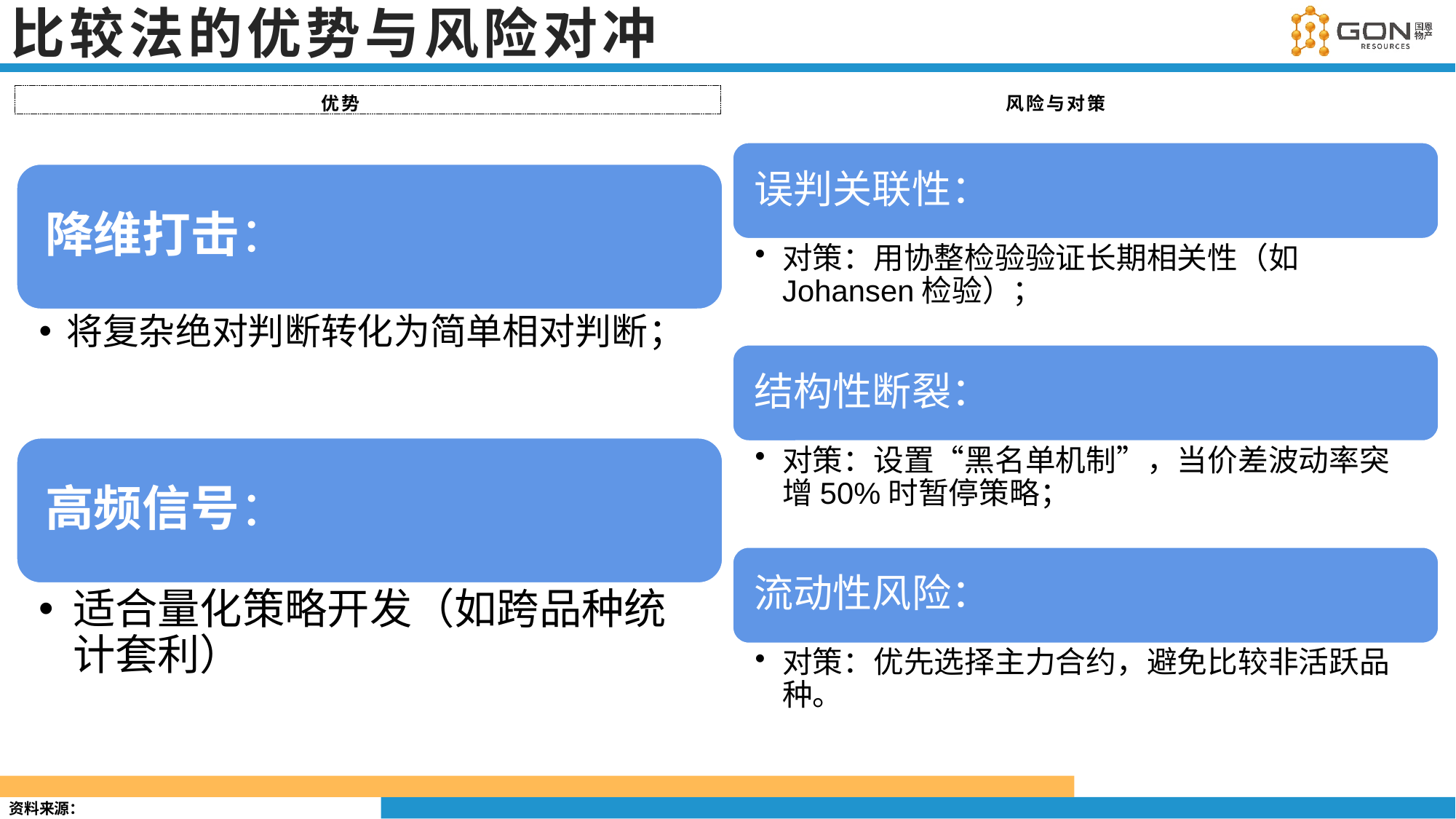

# 比较法的优势与风险对冲
优势
风险与对策

误判关联性：
对策：用协整检验验证长期相关性（如Johansen检验）；
结构性断裂：
对策：设置“黑名单机制”，当价差波动率突增50%时暂停策略；
流动性风险：
对策：优先选择主力合约，避免比较非活跃品种。
降维打击：
将复杂绝对判断转化为简单相对判断；
高频信号：
适合量化策略开发（如跨品种统计套利）